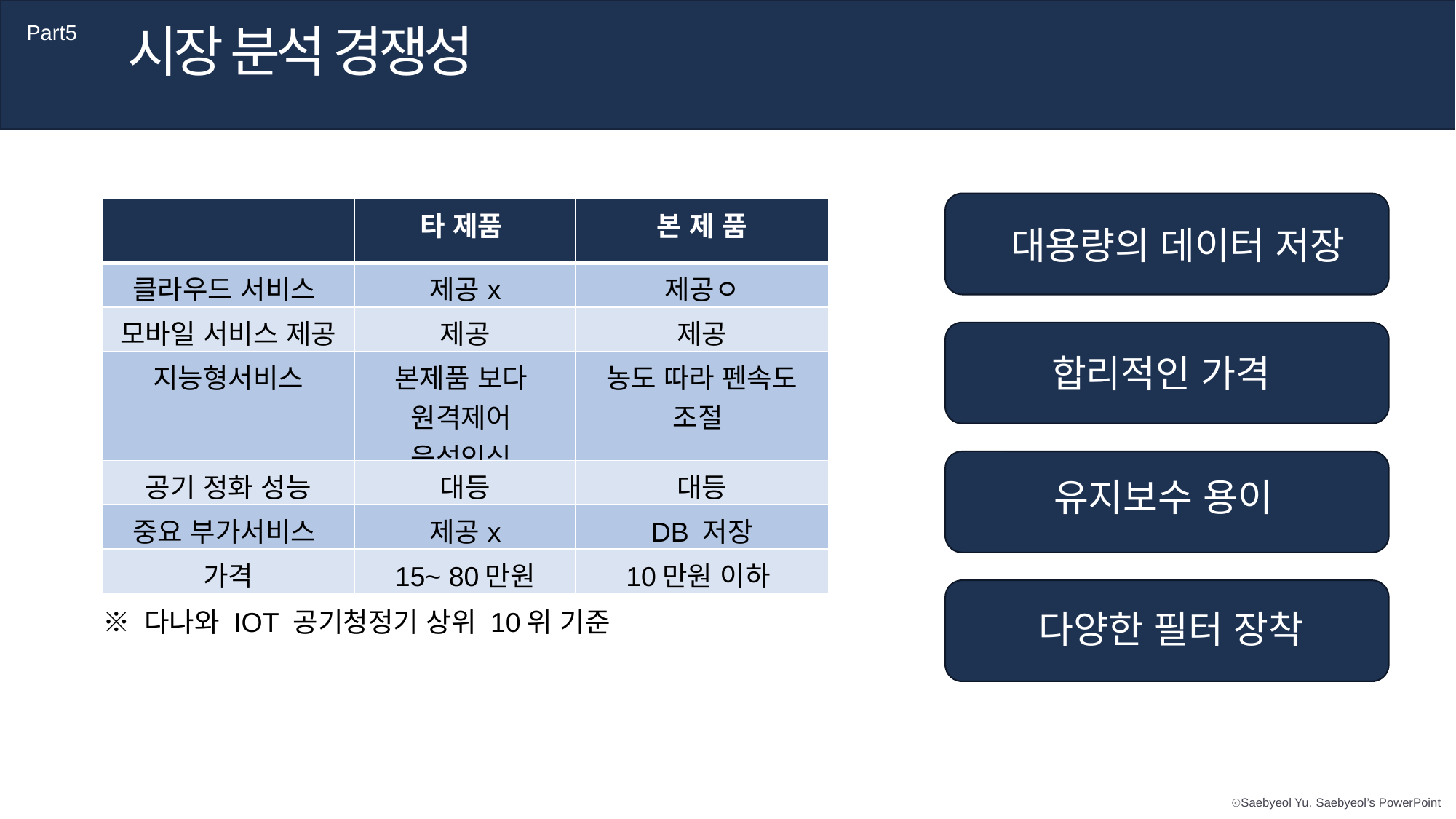

시장 분석 경쟁성

Part5

|  | 타 제품 | 본 제 품 |
| --- | --- | --- |
| 클라우드 서비스 | 제공x | 제공ㅇ |
| 모바일 서비스 제공 | 제공 | 제공 |
| 지능형서비스 | 본제품 보다 원격제어 음성인식 | 농도 따라 펜속도 조절 |
| 공기 정화 성능 | 대등 | 대등 |
| 중요 부가서비스 | 제공x | DB 저장 |
| 가격 | 15~ 80만원 | 10만원 이하 |
 대용량의 데이터 저장

합리적인 가격

유지보수 용이

다양한 필터 장착
※ 다나와 IOT 공기청정기 상위 10위 기준